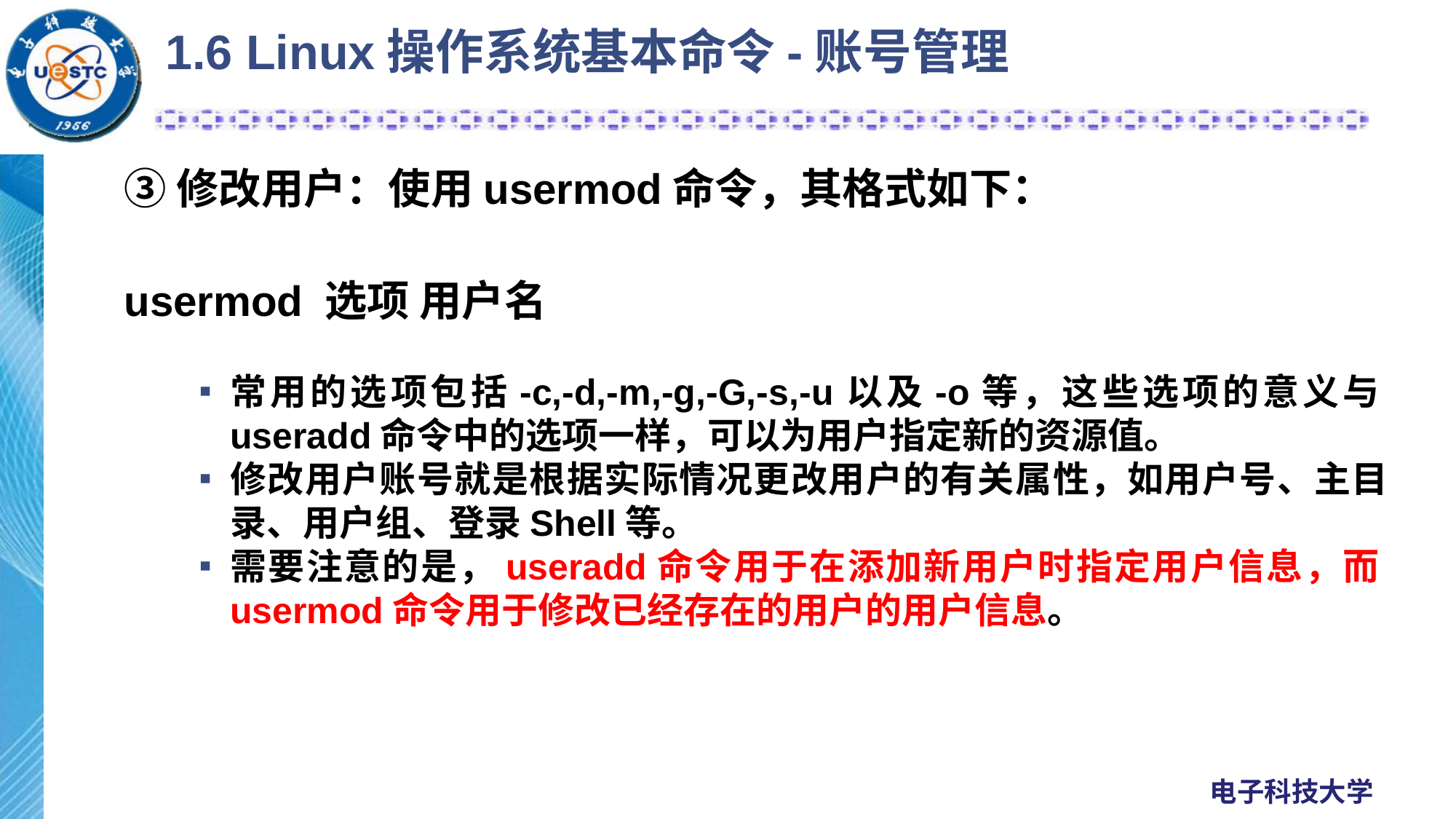

# 1.6 Linux操作系统基本命令-账号管理
③修改用户：使用usermod命令，其格式如下：

usermod 选项 用户名

常用的选项包括-c,-d,-m,-g,-G,-s,-u以及-o等，这些选项的意义与useradd命令中的选项一样，可以为用户指定新的资源值。
修改用户账号就是根据实际情况更改用户的有关属性，如用户号、主目录、用户组、登录Shell等。
需要注意的是，useradd命令用于在添加新用户时指定用户信息，而usermod命令用于修改已经存在的用户的用户信息。